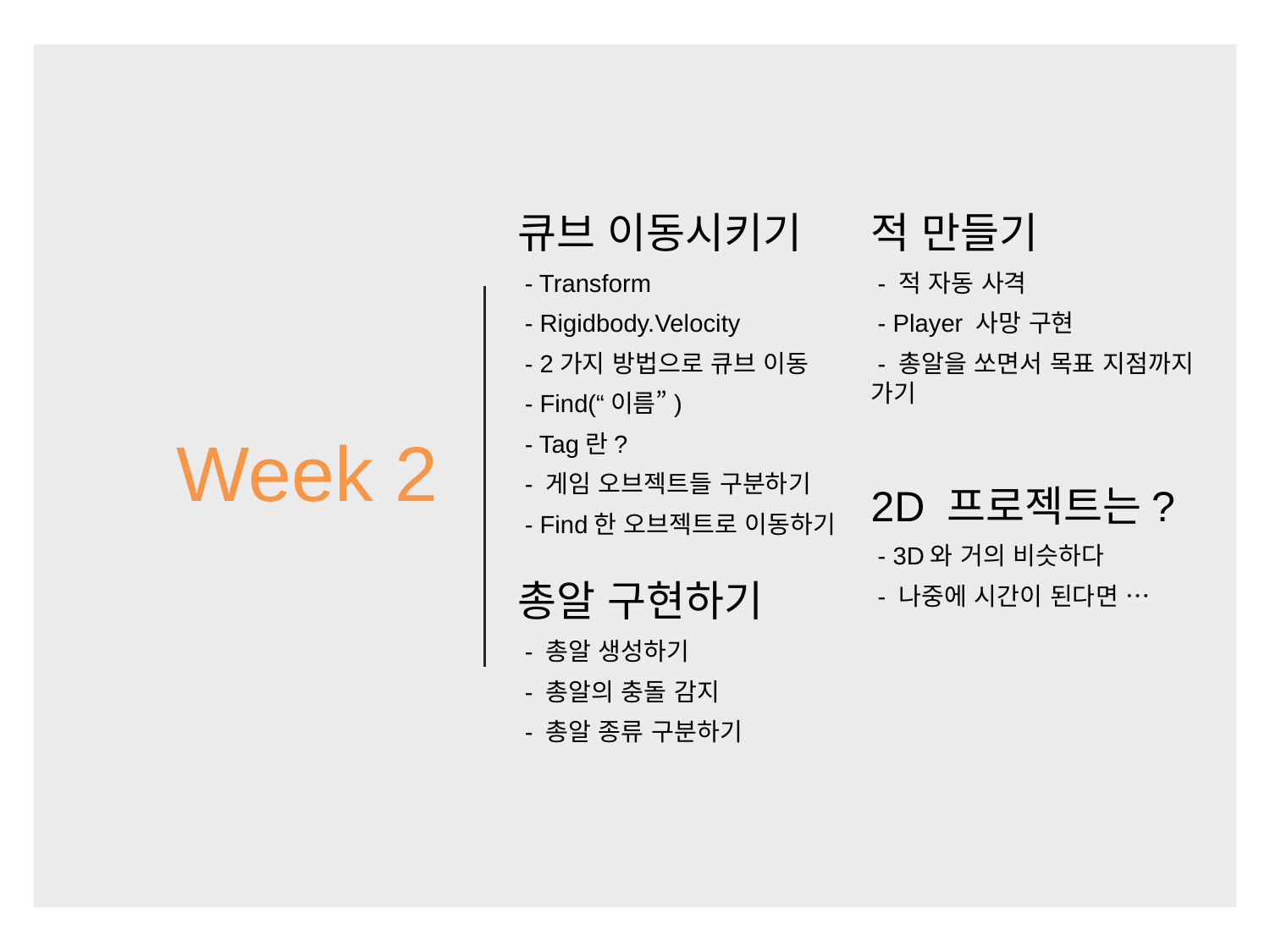

Week 2
큐브 이동시키기
 - Transform
 - Rigidbody.Velocity
 - 2가지 방법으로 큐브 이동
 - Find(“이름”)
 - Tag란?
 - 게임 오브젝트들 구분하기
 - Find한 오브젝트로 이동하기

총알 구현하기
 - 총알 생성하기
 - 총알의 충돌 감지
 - 총알 종류 구분하기
적 만들기
 - 적 자동 사격
 - Player 사망 구현
 - 총알을 쏘면서 목표 지점까지 가기

2D 프로젝트는?
 - 3D와 거의 비슷하다
 - 나중에 시간이 된다면 …